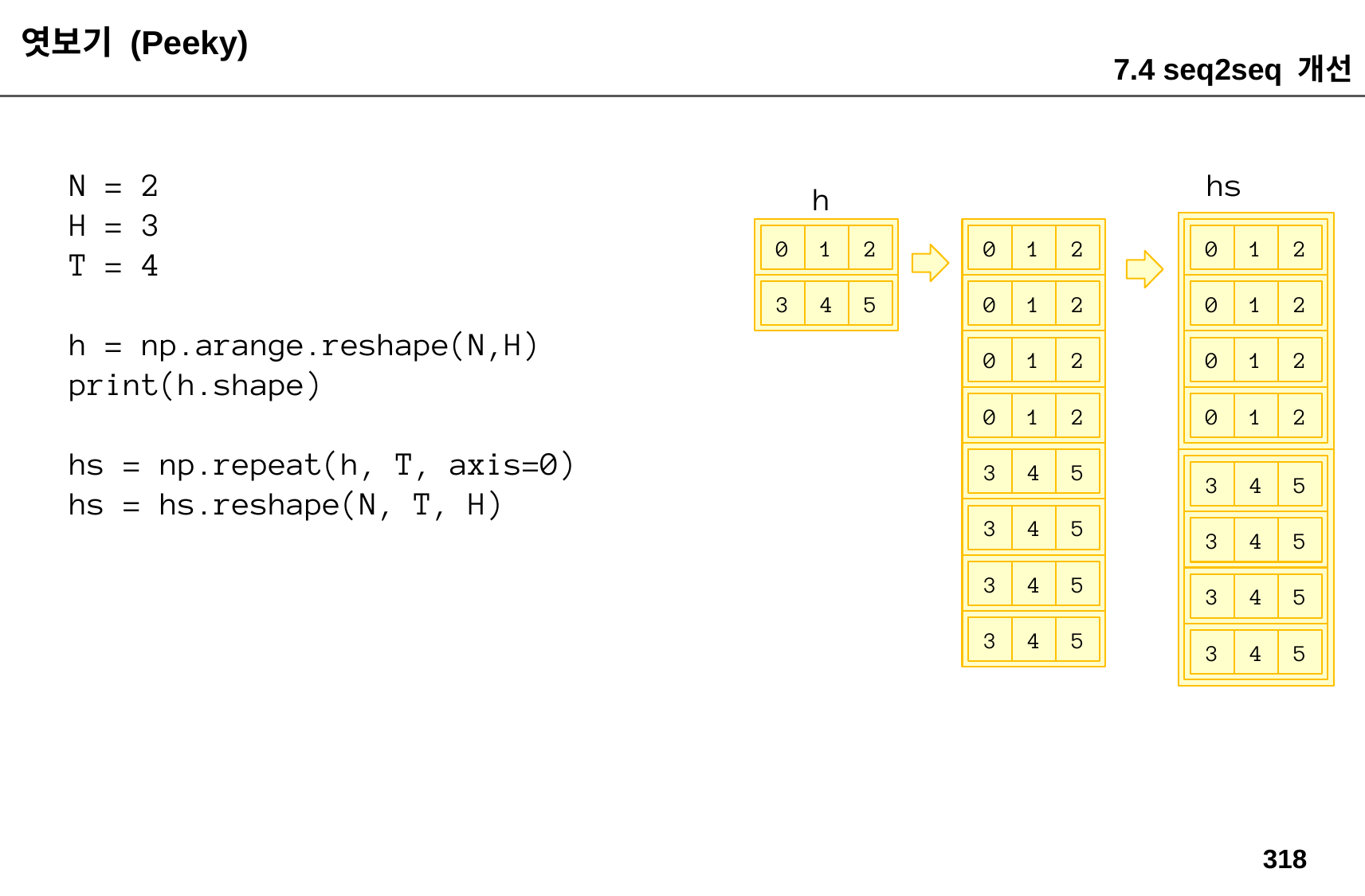

엿보기 (Peeky)
7.4 seq2seq 개선
hs
N = 2
H = 3
T = 4

h = np.arange.reshape(N,H)
print(h.shape)

hs = np.repeat(h, T, axis=0)
hs = hs.reshape(N, T, H)
h

0
1
2
0
1
2
0
1
2

3
4
5
0
1
2
0
1
2

0
1
2
0
1
2

0
1
2
0
1
2

3
4
5

3
4
5

3
4
5

3
4
5

3
4
5

3
4
5

3
4
5

3
4
5